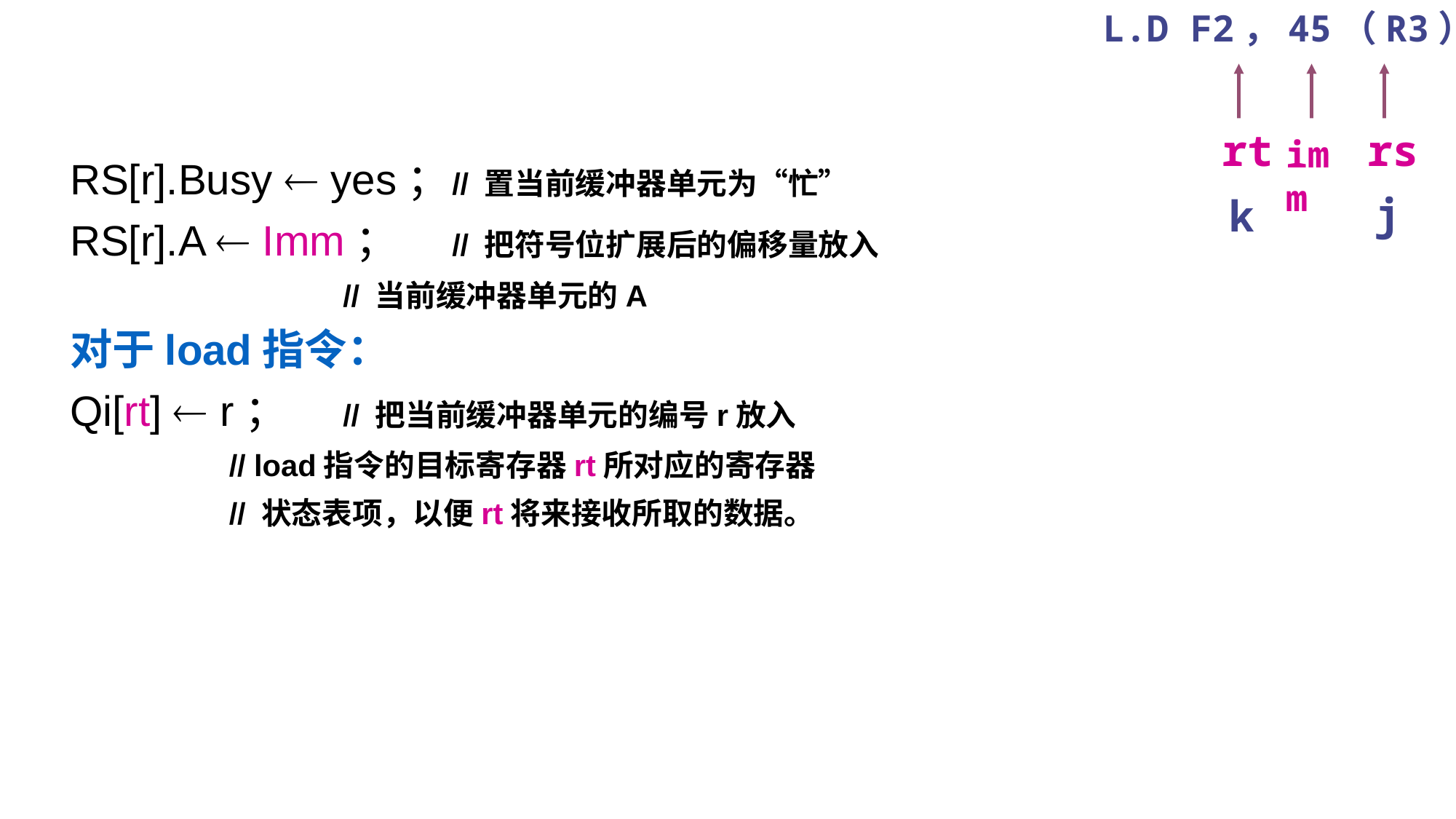

L.D F2，45（R3）

rt
rs
imm
j
k
RS[r].Busy ← yes；	// 置当前缓冲器单元为“忙”
RS[r].A ← Imm；	// 把符号位扩展后的偏移量放入
                        	// 当前缓冲器单元的A
对于load指令：
Qi[rt] ← r；	// 把当前缓冲器单元的编号r放入
                   // load指令的目标寄存器rt所对应的寄存器
                   // 状态表项，以便rt将来接收所取的数据。